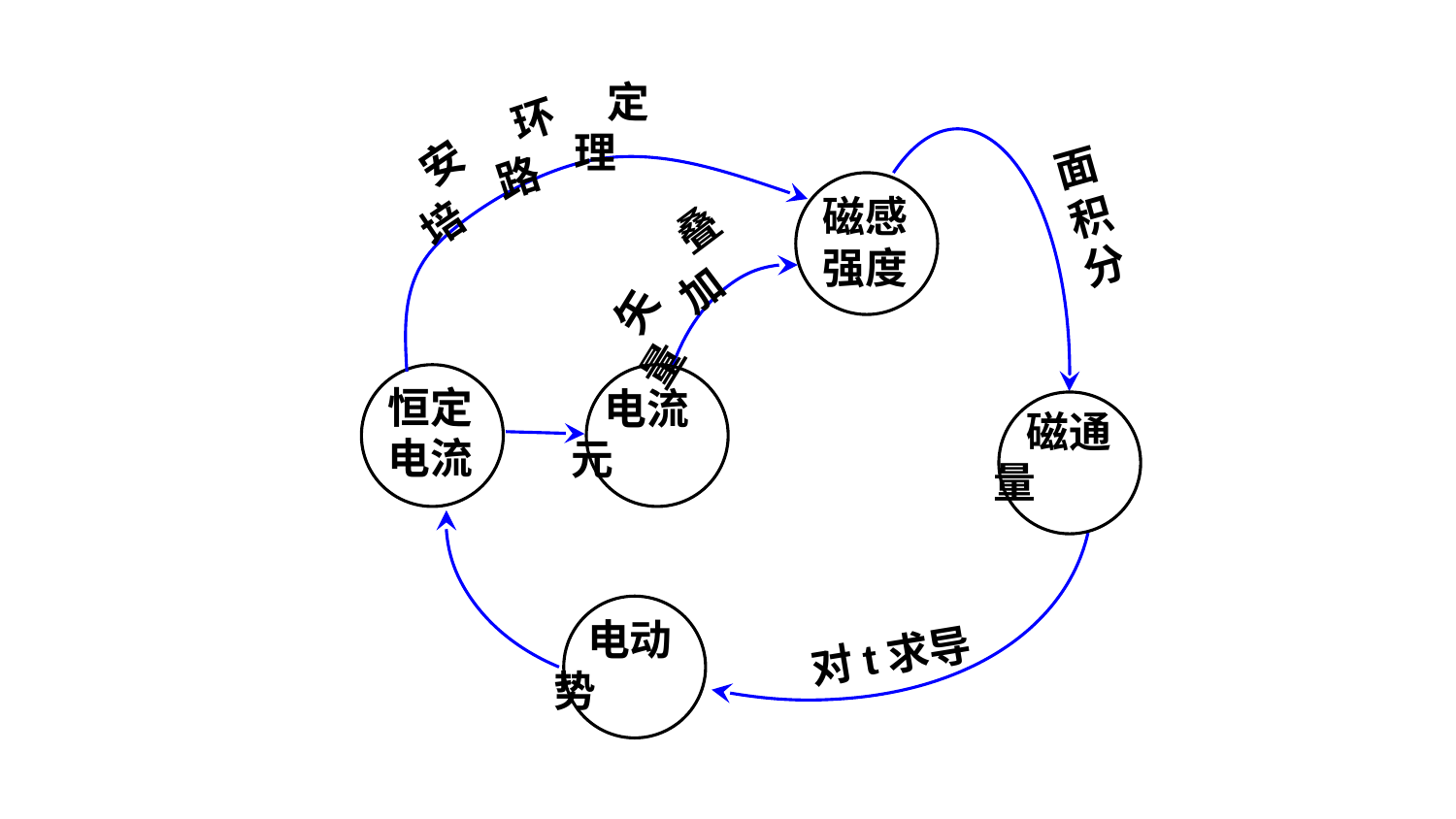

对t求导
定理
环路

安培

面
积
分

磁感
强度
叠加
矢量

恒定
电流

磁通量
电流元

电动势